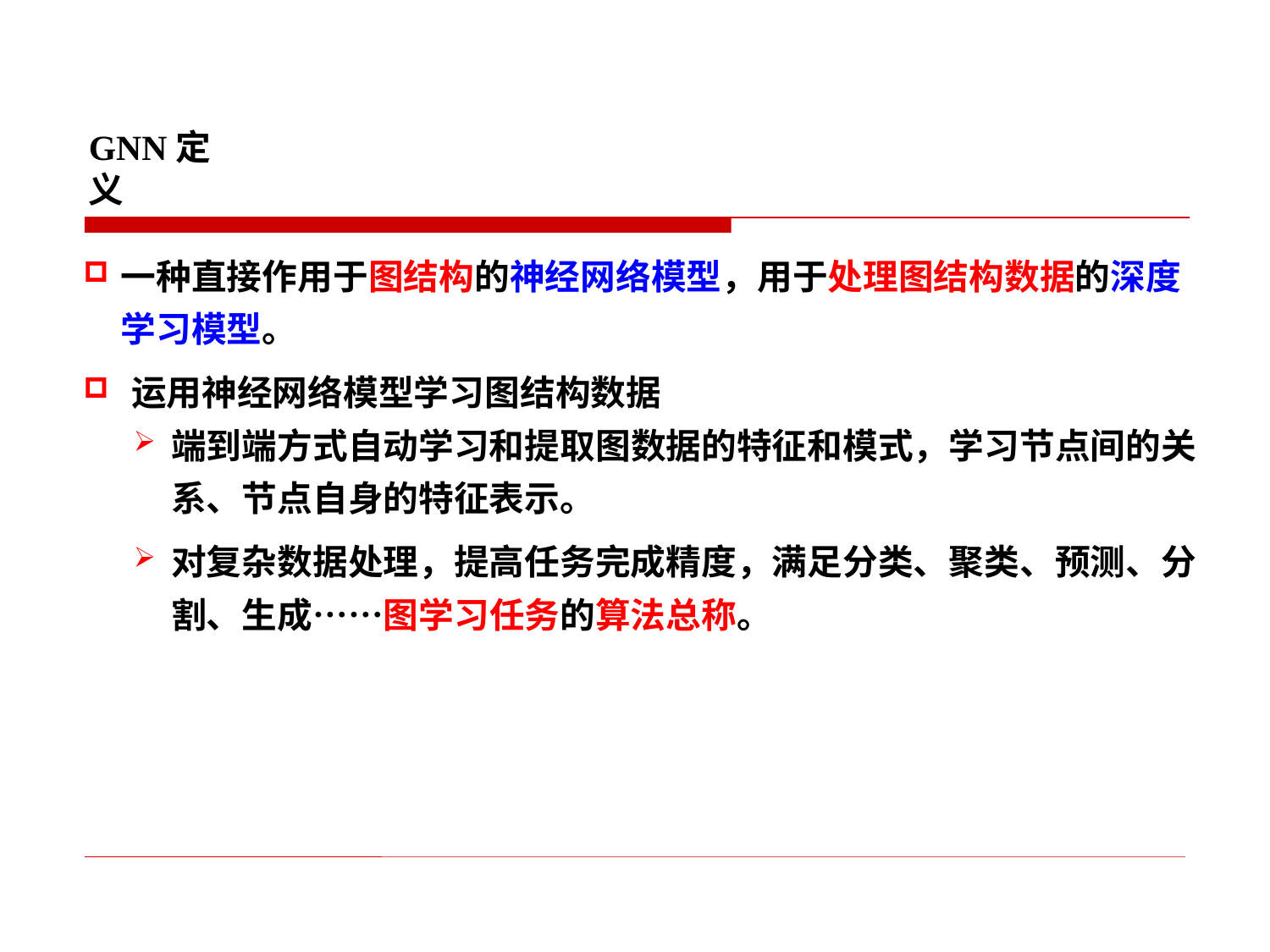

GNN定义
一种直接作用于图结构的神经网络模型，用于处理图结构数据的深度学习模型。
运用神经网络模型学习图结构数据
端到端方式自动学习和提取图数据的特征和模式，学习节点间的关系、节点自身的特征表示。
对复杂数据处理，提高任务完成精度，满足分类、聚类、预测、分割、生成……图学习任务的算法总称。